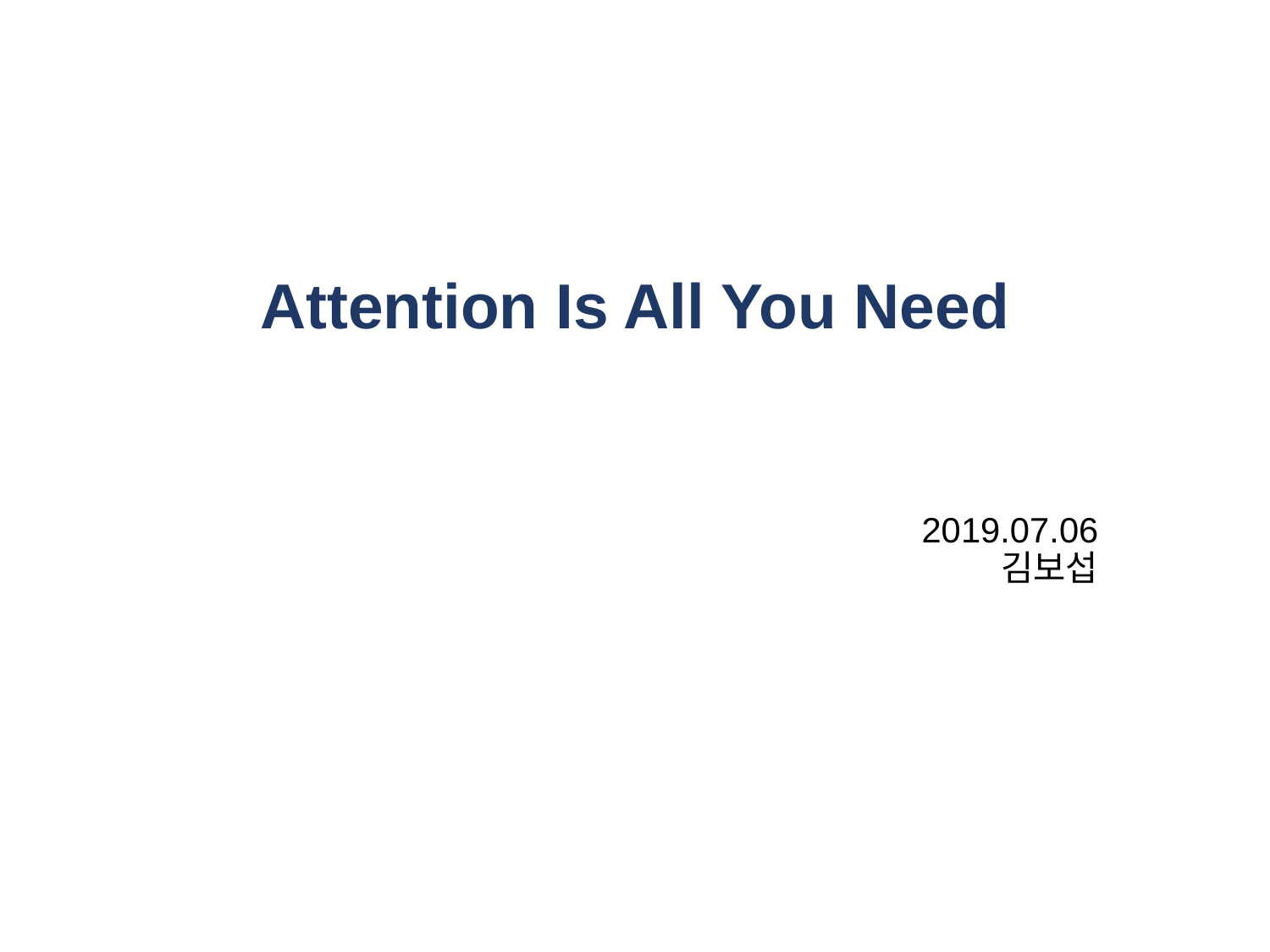

# Attention Is All You Need
2019.07.06
김보섭